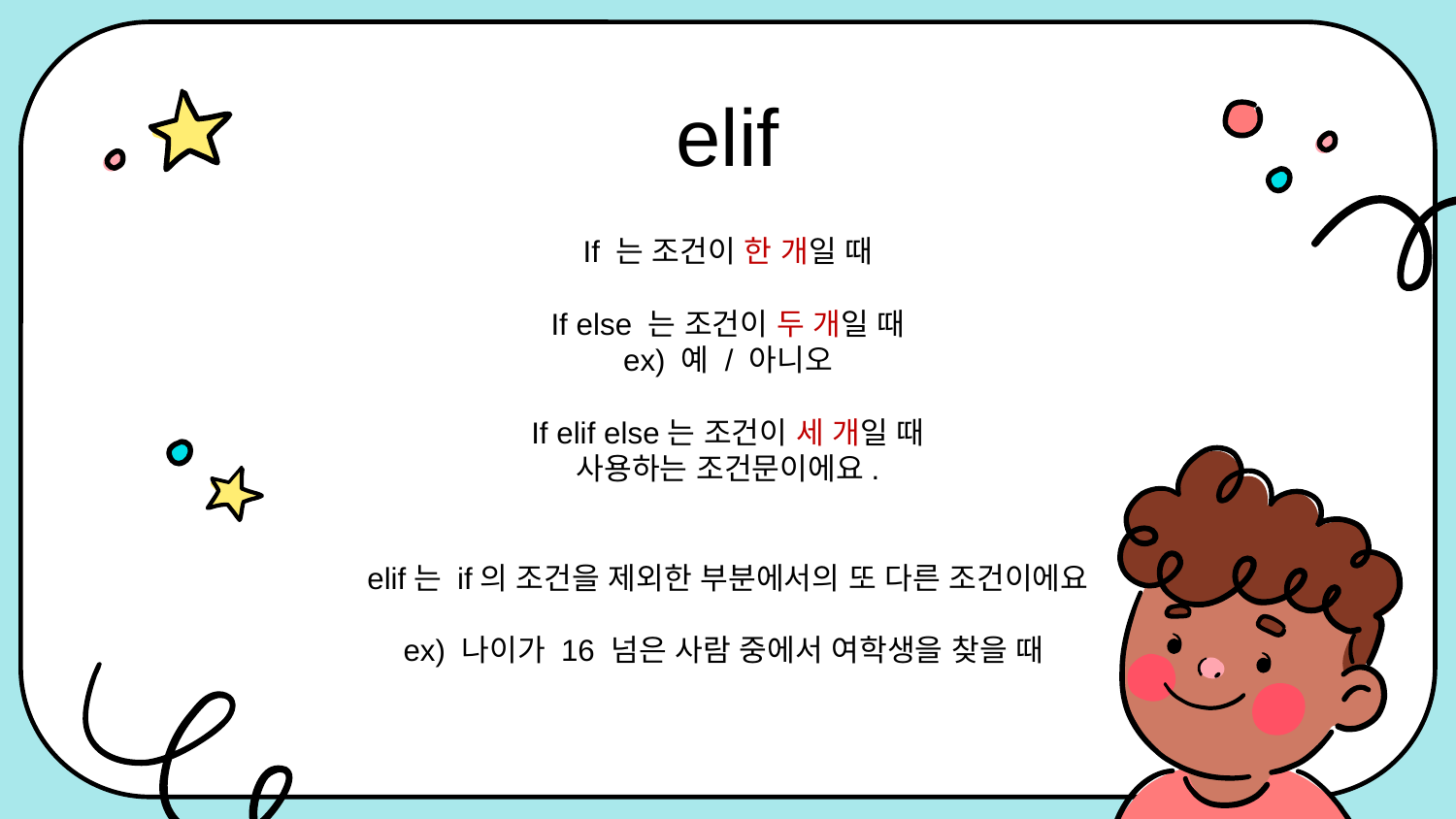

# elif

If 는 조건이 한 개일 때

If else 는 조건이 두 개일 때
ex) 예 / 아니오

If elif else는 조건이 세 개일 때
사용하는 조건문이에요.

elif는 if의 조건을 제외한 부분에서의 또 다른 조건이에요

ex) 나이가 16 넘은 사람 중에서 여학생을 찾을 때